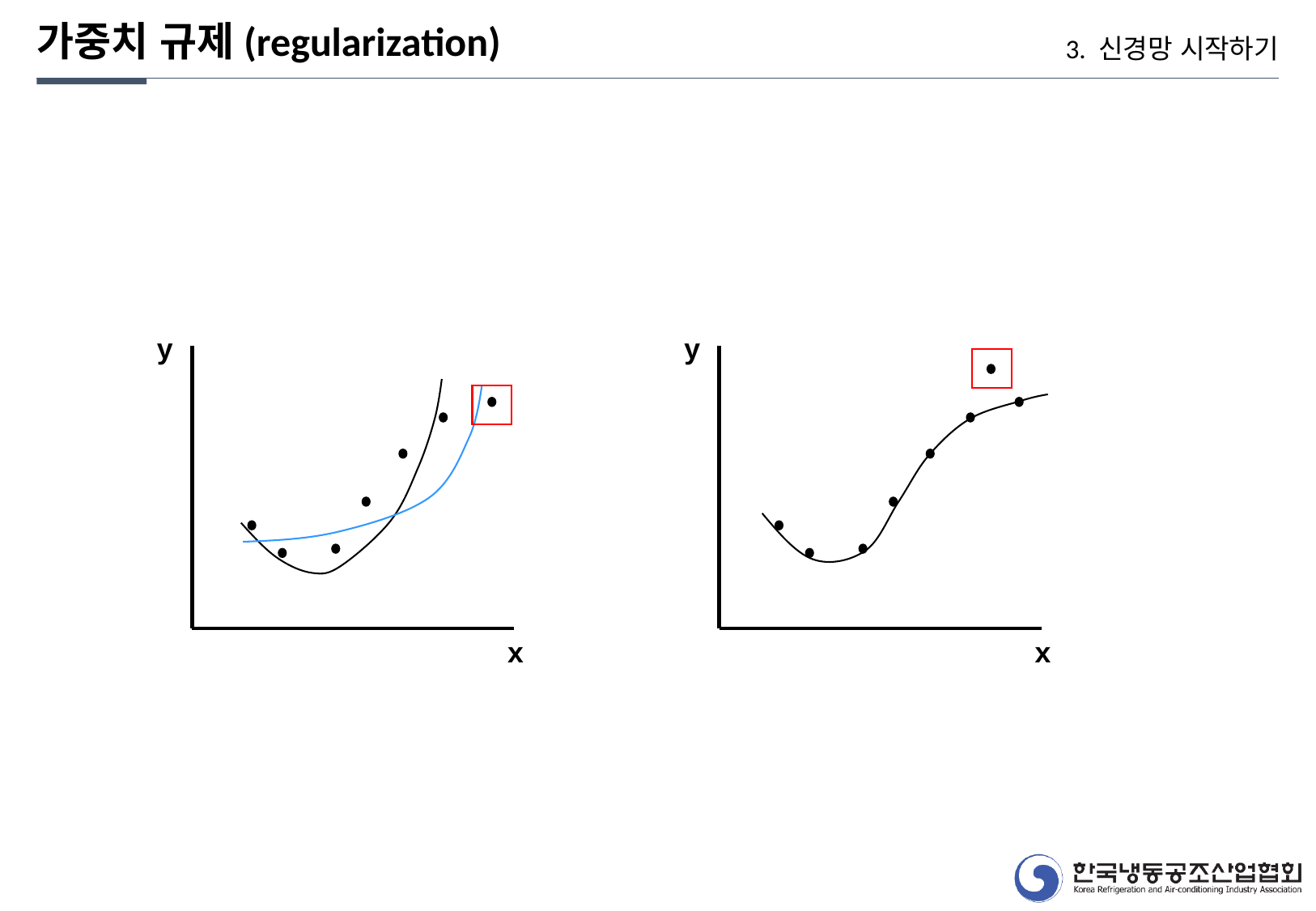

가중치 규제(regularization)
3. 신경망 시작하기
y
y

x
x